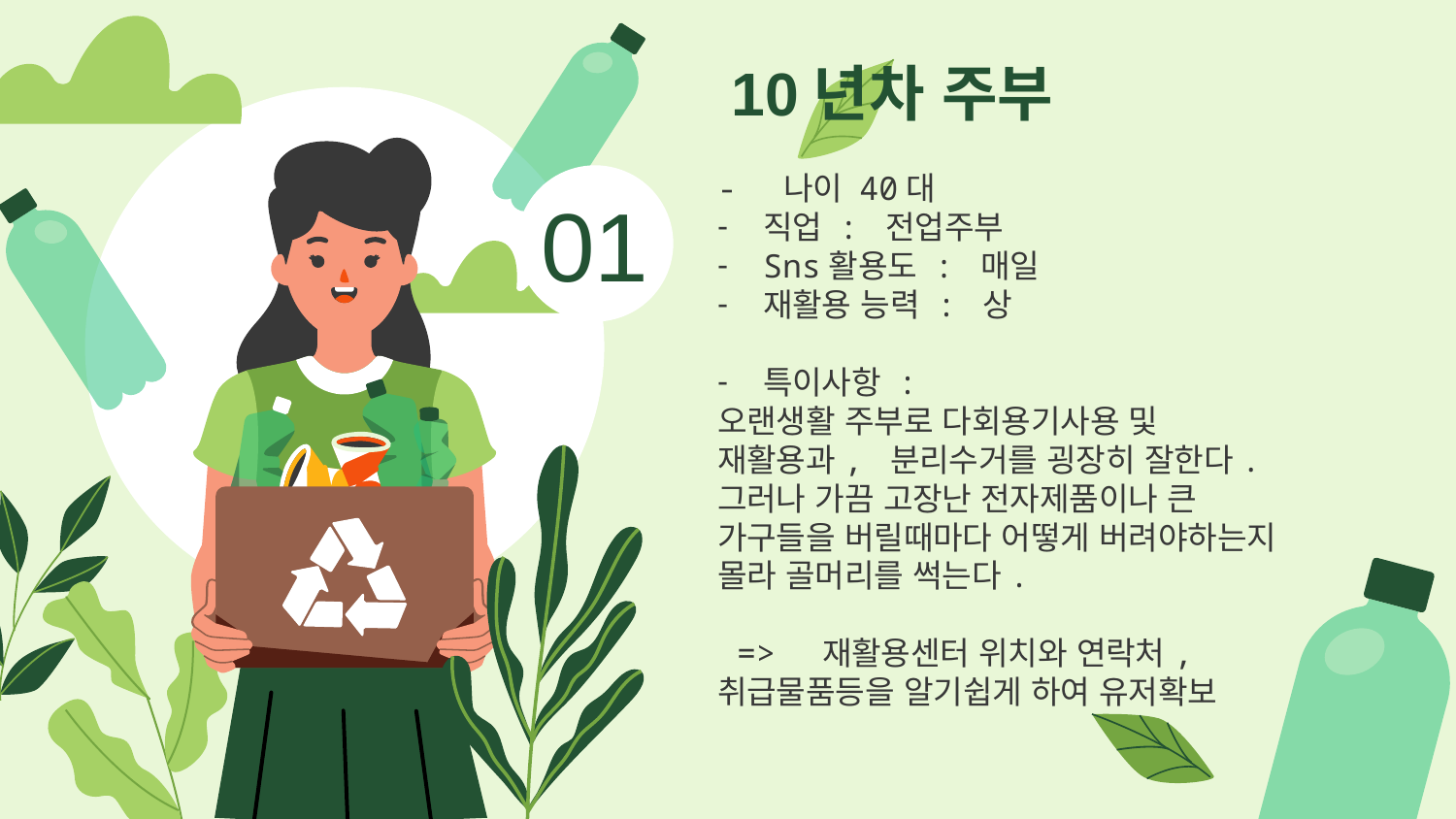

# 10년차 주부

-  나이 40대
직업 : 전업주부
Sns활용도 : 매일
재활용 능력 : 상

특이사항 :
오랜생활 주부로 다회용기사용 및
재활용과, 분리수거를 굉장히 잘한다.
그러나 가끔 고장난 전자제품이나 큰 가구들을 버릴때마다 어떻게 버려야하는지 몰라 골머리를 썩는다.

 =>  재활용센터 위치와 연락처, 취급물품등을 알기쉽게 하여 유저확보

01